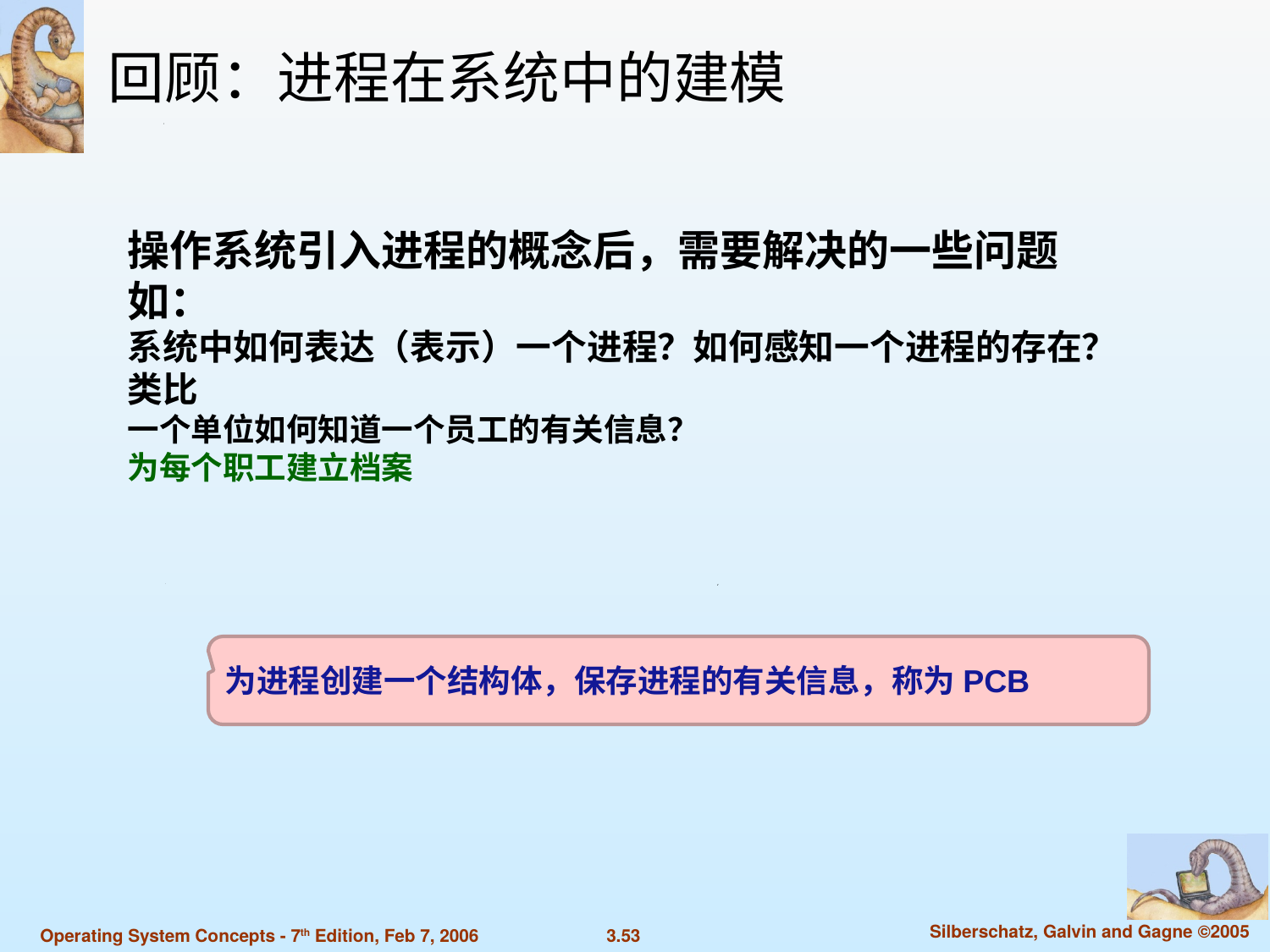

回顾：进程在系统中的建模
操作系统引入进程的概念后，需要解决的一些问题
如：
系统中如何表达（表示）一个进程？如何感知一个进程的存在？
类比
一个单位如何知道一个员工的有关信息？
为每个职工建立档案

为进程创建一个结构体，保存进程的有关信息，称为PCB